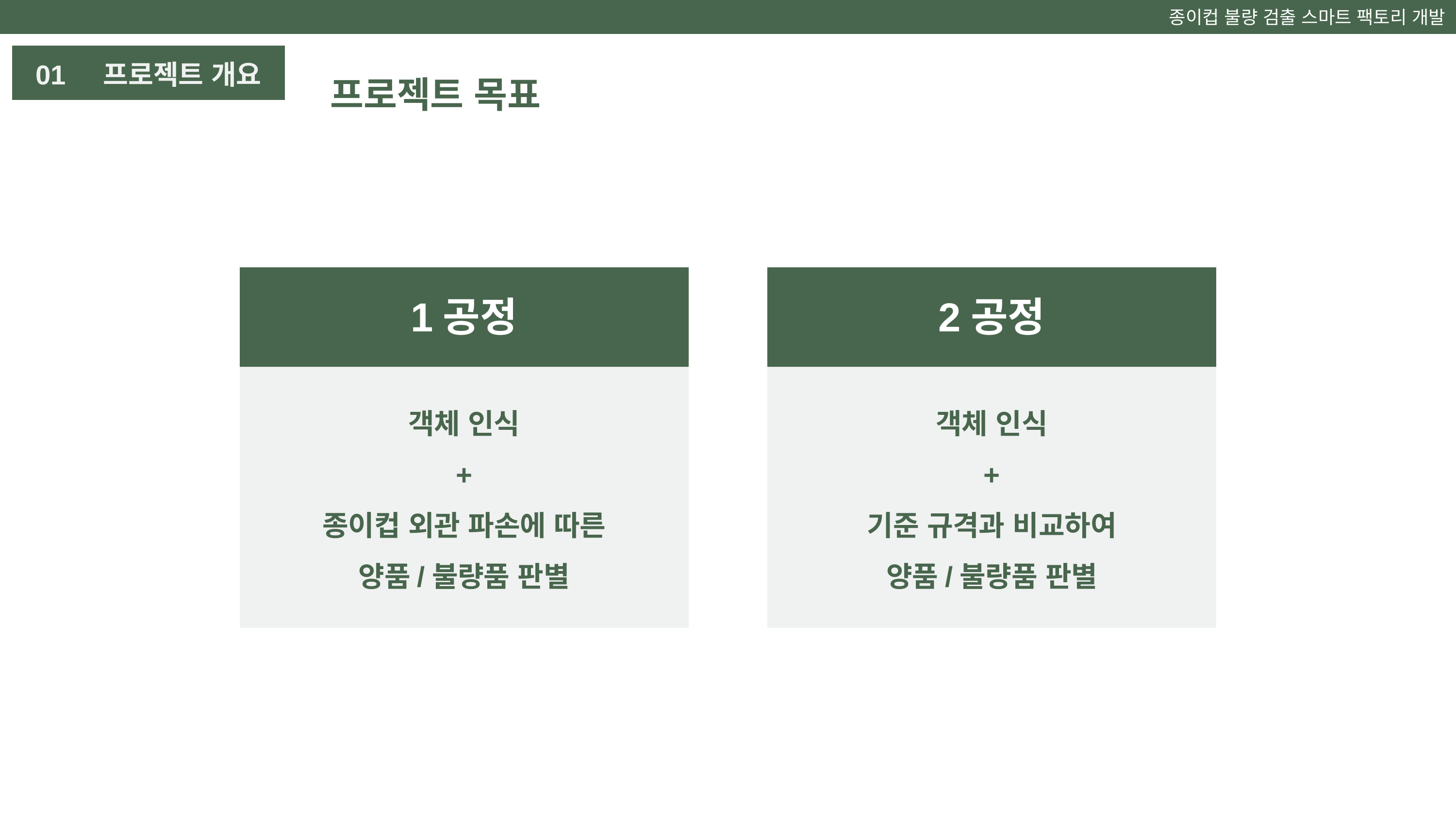

종이컵 불량 검출 스마트 팩토리 개발
프로젝트 목표

01    프로젝트 개요

1공정

객체 인식
+
종이컵 외관 파손에 따른
양품/불량품 판별

2공정

객체 인식
+
기준 규격과 비교하여
양품/불량품 판별